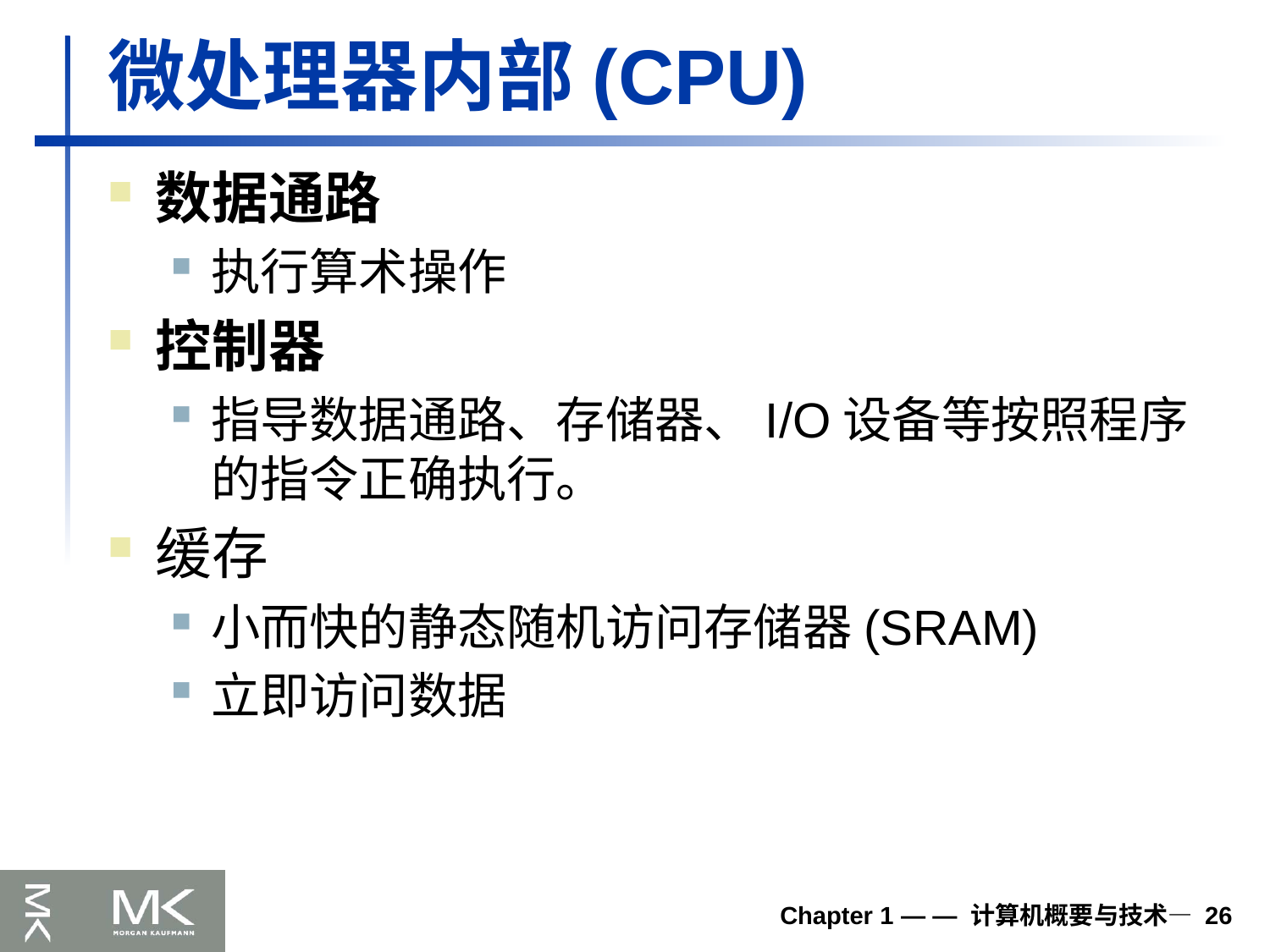

# 微处理器内部(CPU)
数据通路
执行算术操作
控制器
指导数据通路、存储器、I/O设备等按照程序的指令正确执行。
缓存
小而快的静态随机访问存储器(SRAM)
立即访问数据
Chapter 1 — — 计算机概要与技术— 26